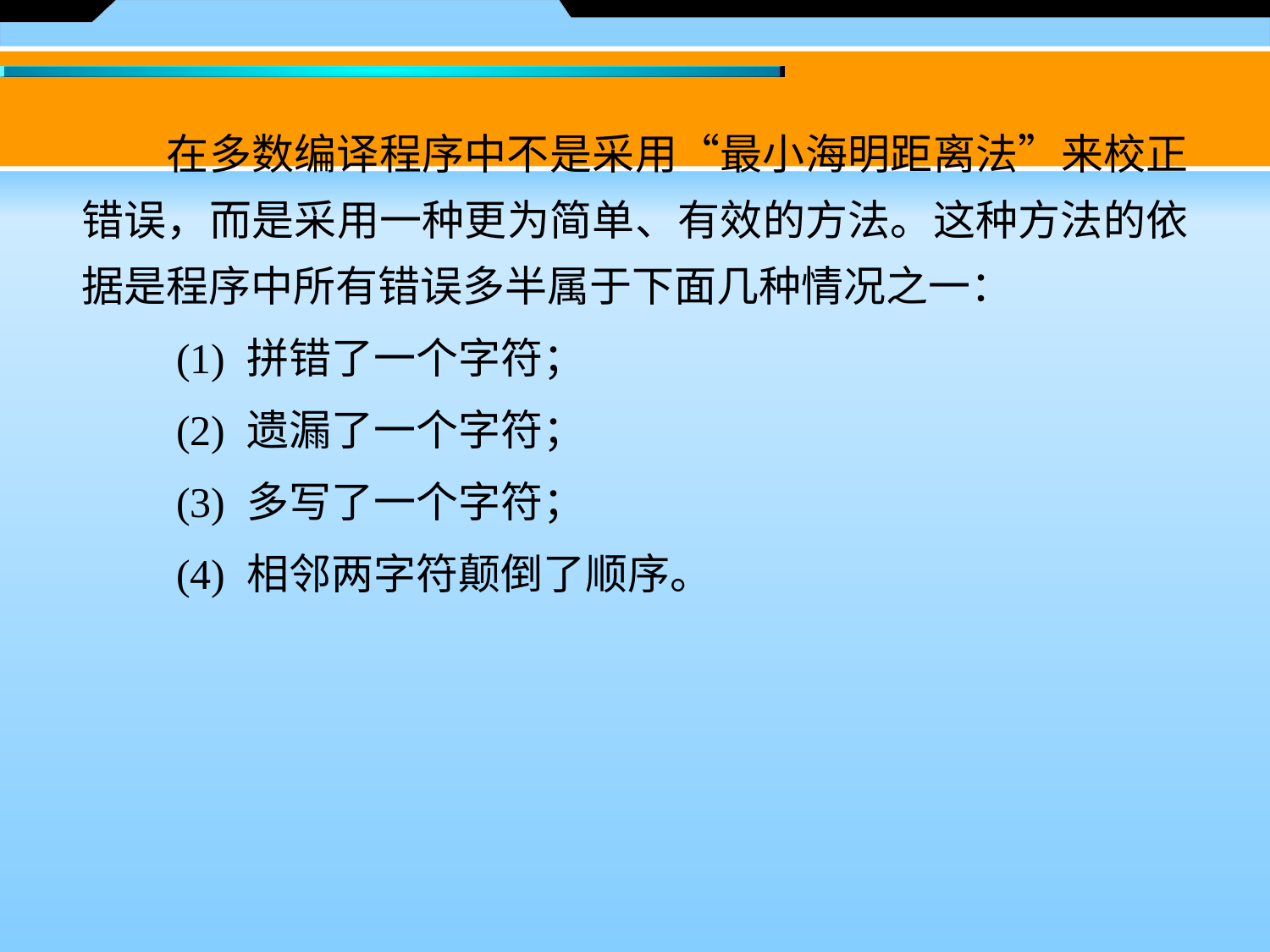

在多数编译程序中不是采用“最小海明距离法”来校正错误，而是采用一种更为简单、有效的方法。这种方法的依据是程序中所有错误多半属于下面几种情况之一：
　　(1) 拼错了一个字符；
　　(2) 遗漏了一个字符；
　　(3) 多写了一个字符；
　　(4) 相邻两字符颠倒了顺序。